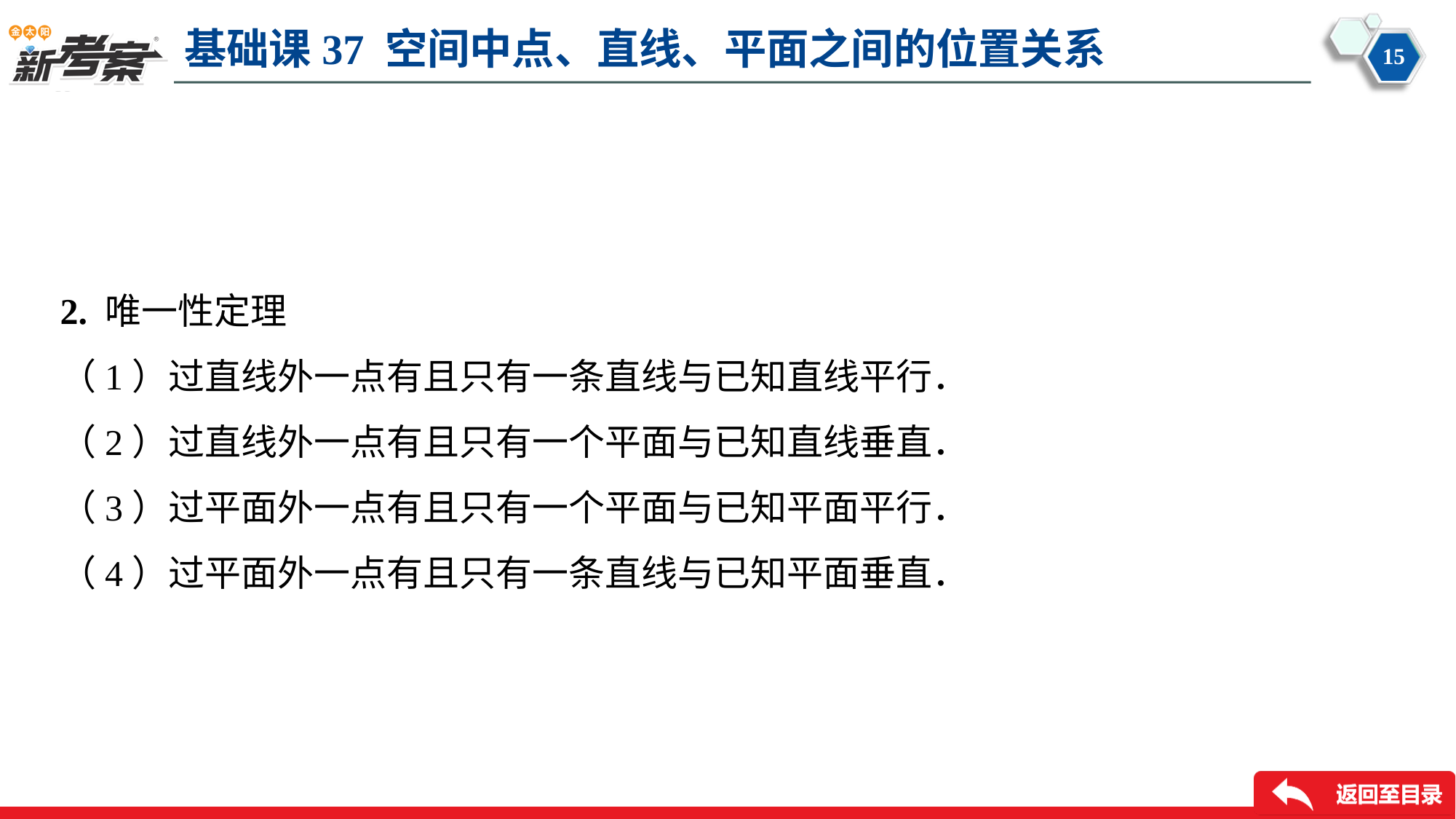

2. 唯一性定理
（1）过直线外一点有且只有一条直线与已知直线平行．
（2）过直线外一点有且只有一个平面与已知直线垂直．
（3）过平面外一点有且只有一个平面与已知平面平行．
（4）过平面外一点有且只有一条直线与已知平面垂直．